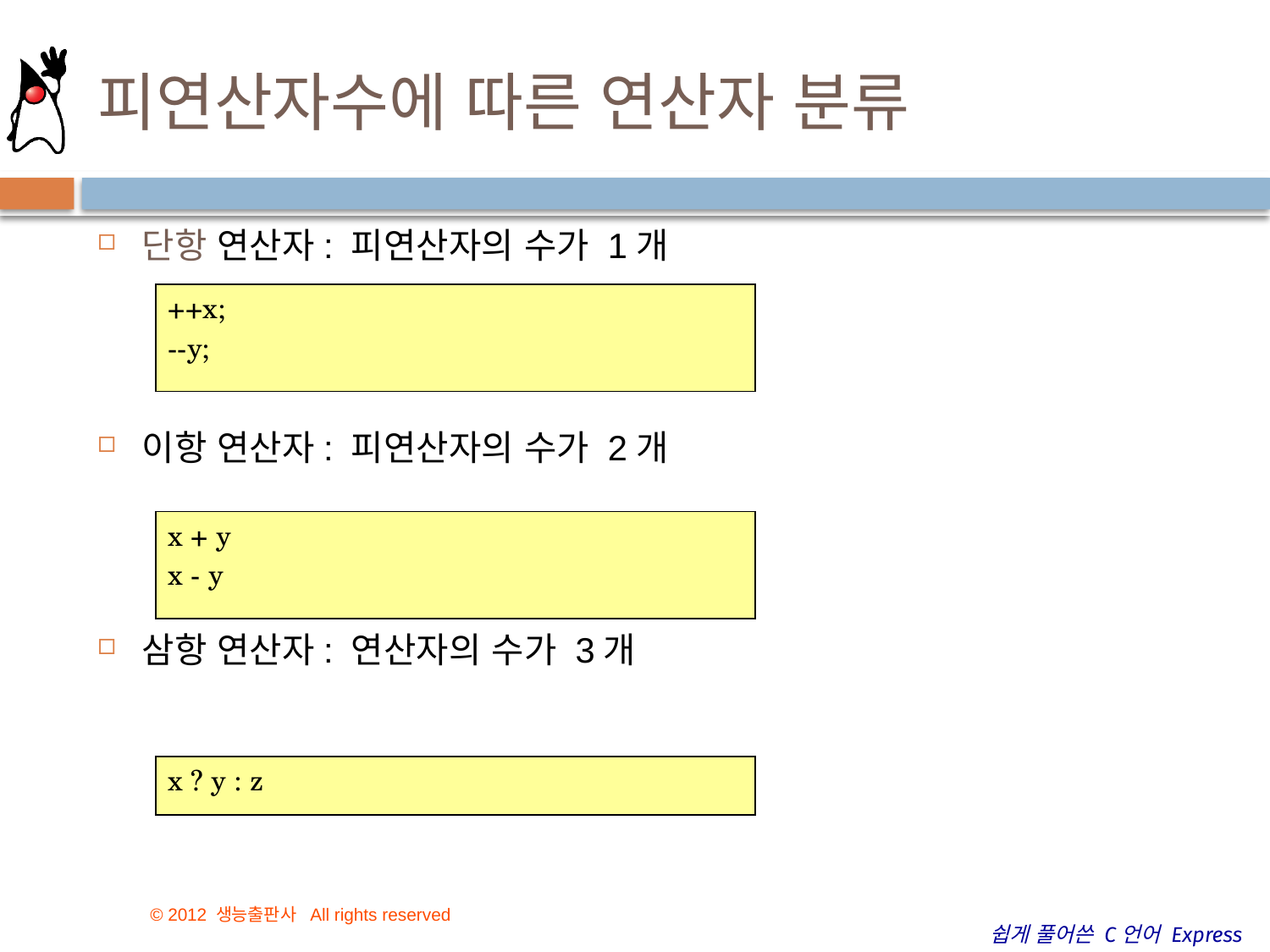

# 피연산자수에 따른 연산자 분류
단항 연산자: 피연산자의 수가 1개

이항 연산자: 피연산자의 수가 2개

삼항 연산자: 연산자의 수가 3개

++x;
--y;
x + y
x - y
x ? y : z